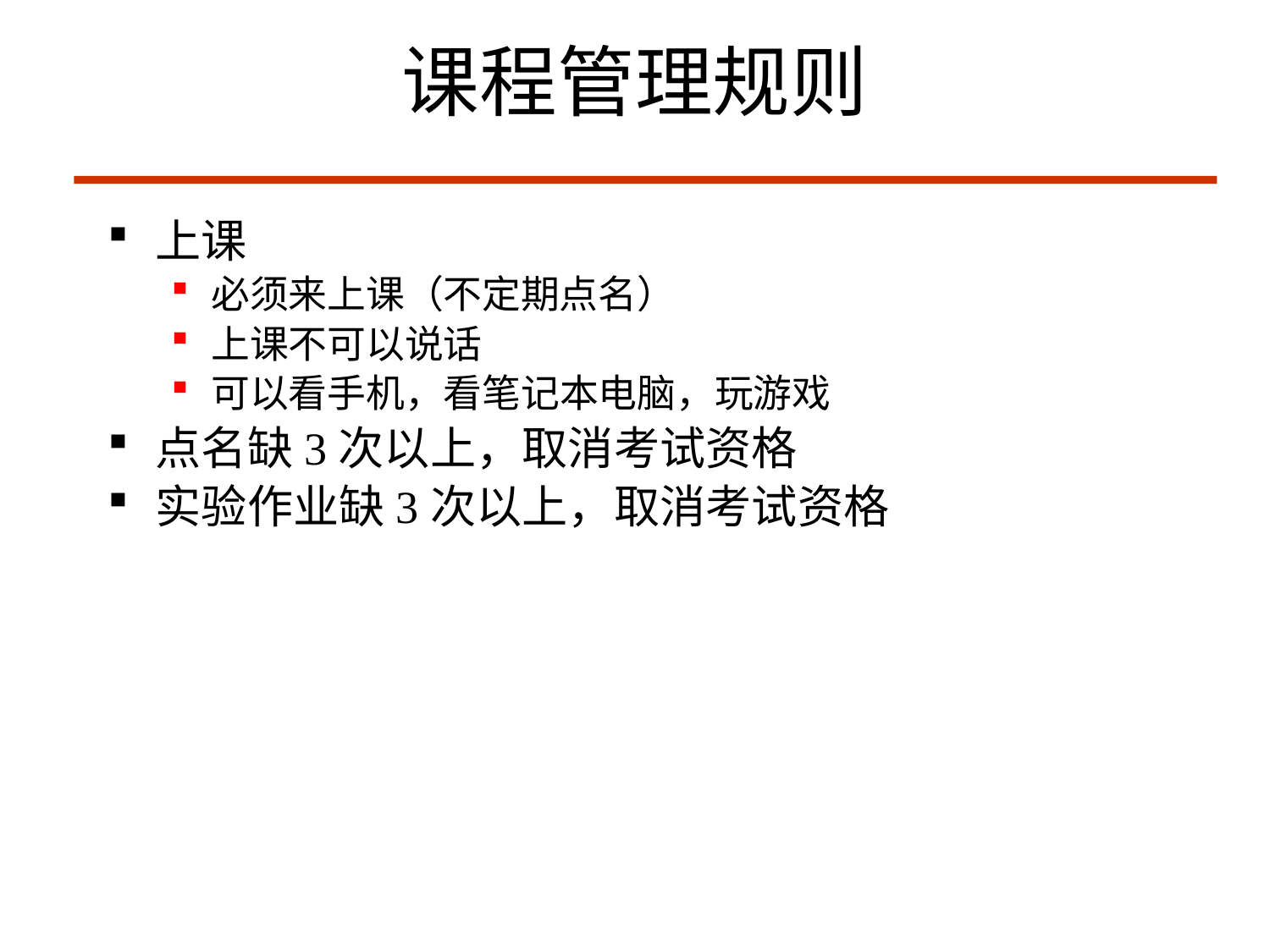

# 课程管理规则
上课
必须来上课（不定期点名）
上课不可以说话
可以看手机，看笔记本电脑，玩游戏
点名缺3次以上，取消考试资格
实验作业缺3次以上，取消考试资格